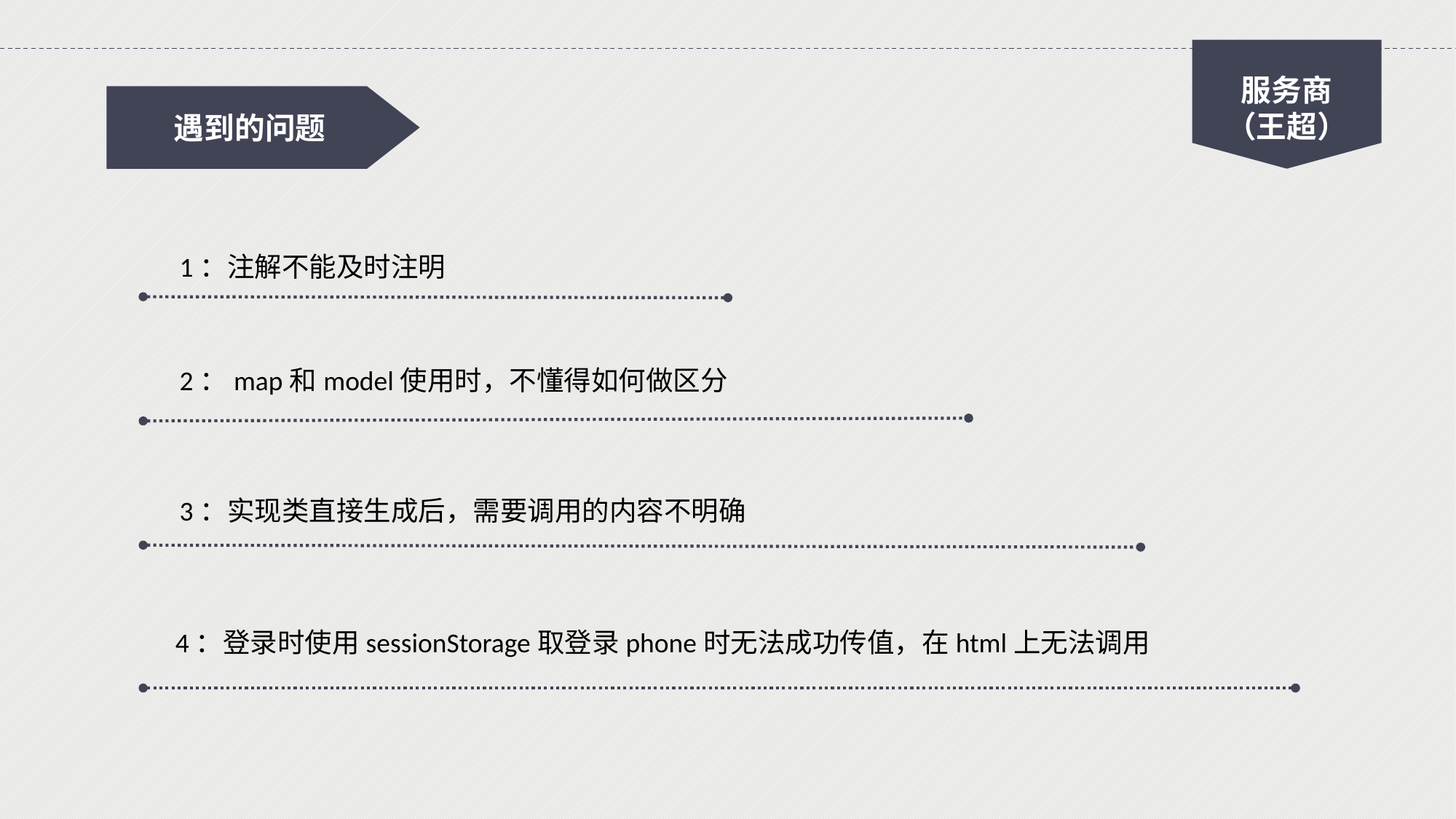

服务商
（王超）
遇到的问题
1：注解不能及时注明

2：map和model使用时，不懂得如何做区分

3：实现类直接生成后，需要调用的内容不明确
4：登录时使用sessionStorage取登录phone时无法成功传值，在html上无法调用